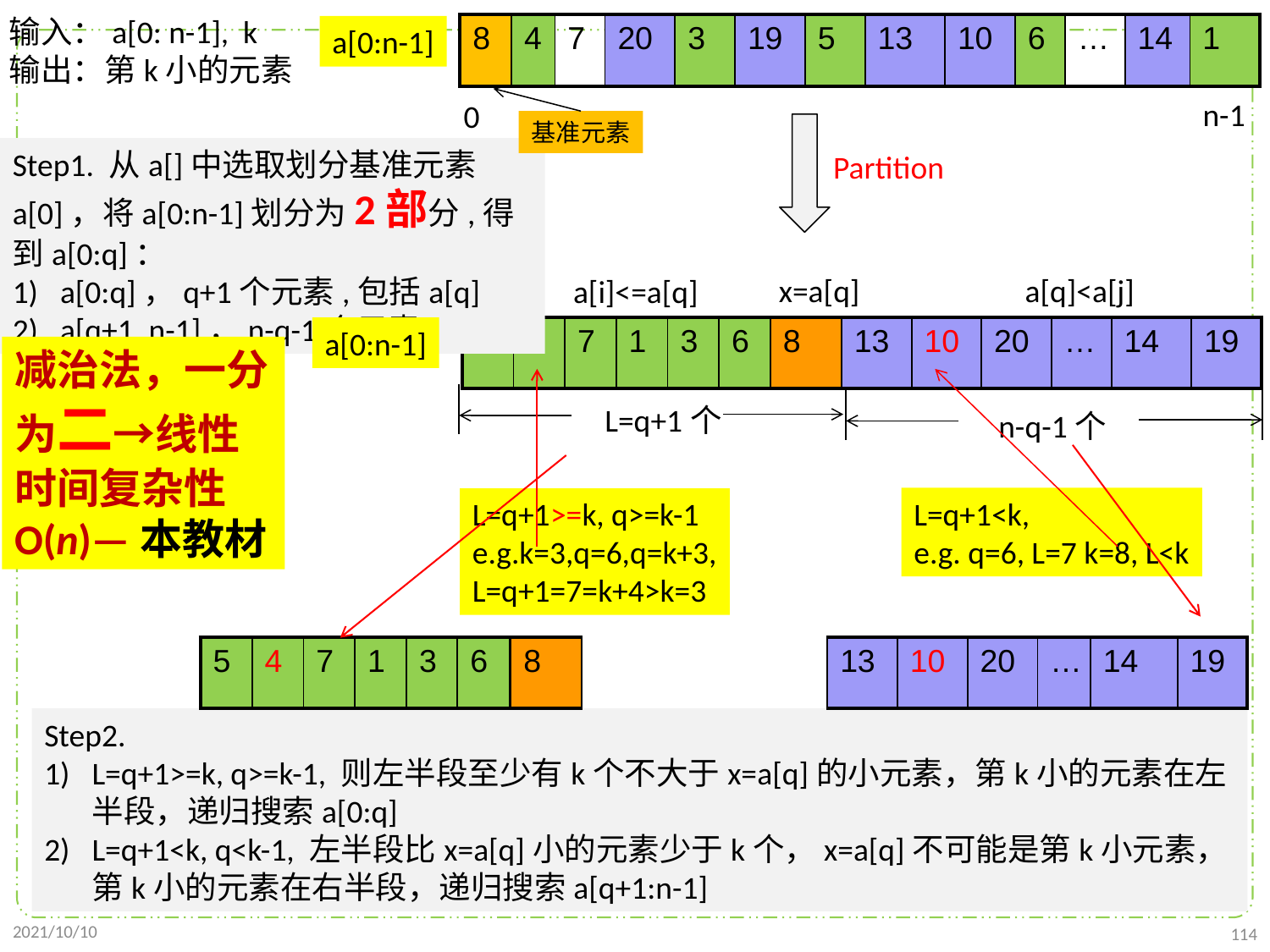

输入：a[0: n-1],  k
输出：第k小的元素
| 8 | 4 | 7 | 20 | 3 | 19 | 5 | 13 | 10 | 6 | … | 14 | 1 |
| --- | --- | --- | --- | --- | --- | --- | --- | --- | --- | --- | --- | --- |
a[0:n-1]
n-1
0
基准元素

Step1. 从a[]中选取划分基准元素a[0]，将a[0:n-1]划分为2部分,得到a[0:q]：
a[0:q]，q+1个元素,包括a[q]
a[q+1, n-1]，n-q-1个元素
Partition
x=a[q]
a[q]<a[j]
a[i]<=a[q]
| 5 | 4 | 7 | 1 | 3 | 6 | 8 | 13 | 10 | 20 | … | 14 | 19 |
| --- | --- | --- | --- | --- | --- | --- | --- | --- | --- | --- | --- | --- |
a[0:n-1]
减治法，一分为二→线性时间复杂性O(n)—本教材
L=q+1个
n-q-1个
L=q+1<k,
e.g. q=6, L=7 k=8, L<k
L=q+1>=k, q>=k-1
e.g.k=3,q=6,q=k+3,
L=q+1=7=k+4>k=3
| 5 | 4 | 7 | 1 | 3 | 6 |
| --- | --- | --- | --- | --- | --- |
| 8 |
| --- |
| 13 | 10 | 20 | … | 14 | 19 |
| --- | --- | --- | --- | --- | --- |
Step2.
L=q+1>=k, q>=k-1, 则左半段至少有k个不大于x=a[q]的小元素，第k小的元素在左半段，递归搜索a[0:q]
L=q+1<k, q<k-1, 左半段比x=a[q]小的元素少于k个，x=a[q]不可能是第k小元素，第k小的元素在右半段，递归搜索a[q+1:n-1]

2021/10/10
114